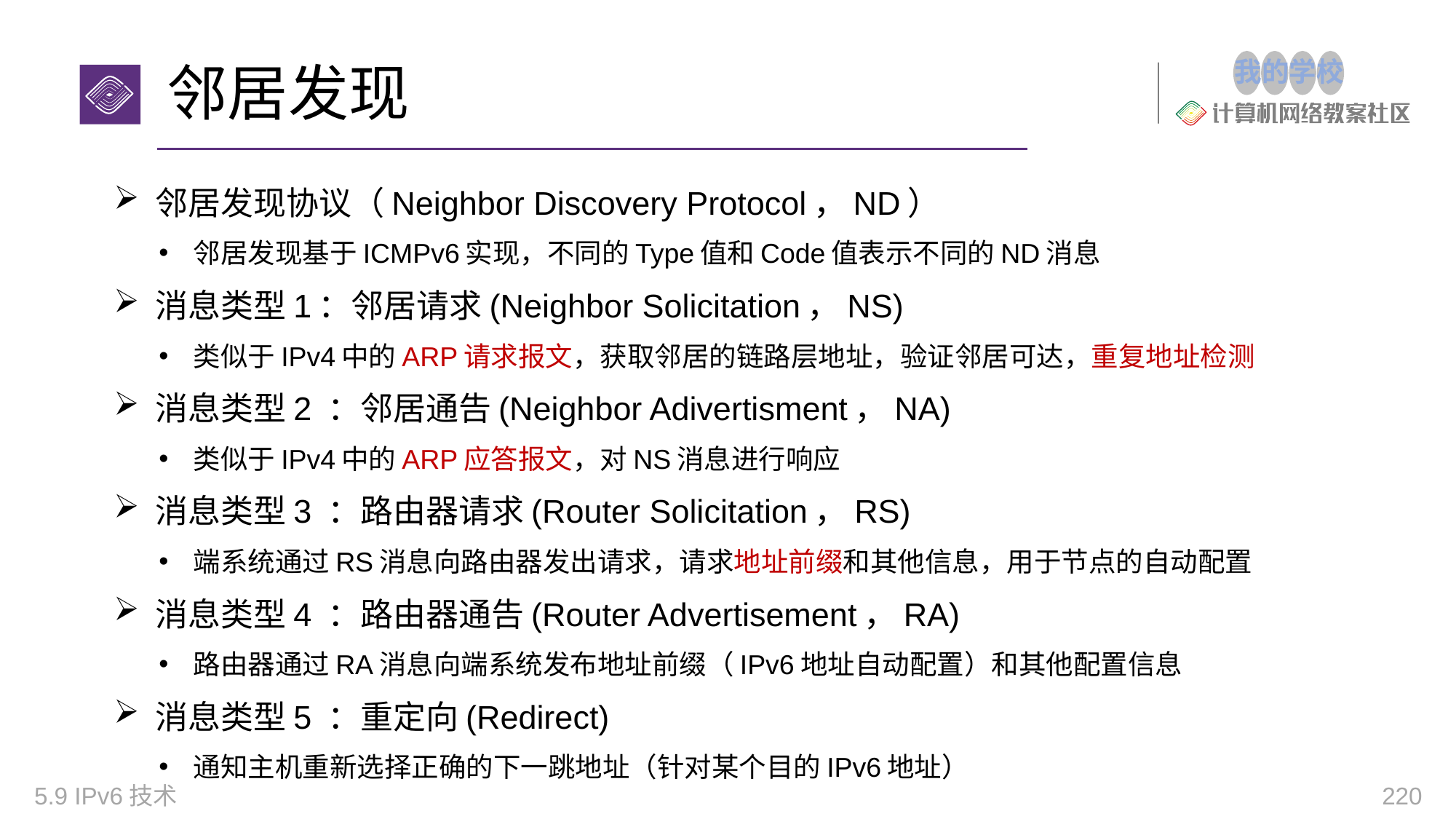

# 邻居发现
邻居发现协议（Neighbor Discovery Protocol，ND）
邻居发现基于ICMPv6实现，不同的Type值和Code值表示不同的ND消息
消息类型1：邻居请求(Neighbor Solicitation，NS)
类似于IPv4中的ARP请求报文，获取邻居的链路层地址，验证邻居可达，重复地址检测
消息类型2 ：邻居通告(Neighbor Adivertisment，NA)
类似于IPv4中的ARP应答报文，对NS消息进行响应
消息类型3 ：路由器请求(Router Solicitation，RS)
端系统通过RS消息向路由器发出请求，请求地址前缀和其他信息，用于节点的自动配置
消息类型4 ：路由器通告(Router Advertisement，RA)
路由器通过RA消息向端系统发布地址前缀（IPv6地址自动配置）和其他配置信息
消息类型5 ：重定向(Redirect)
通知主机重新选择正确的下一跳地址（针对某个目的IPv6地址）
5.9 IPv6技术
220